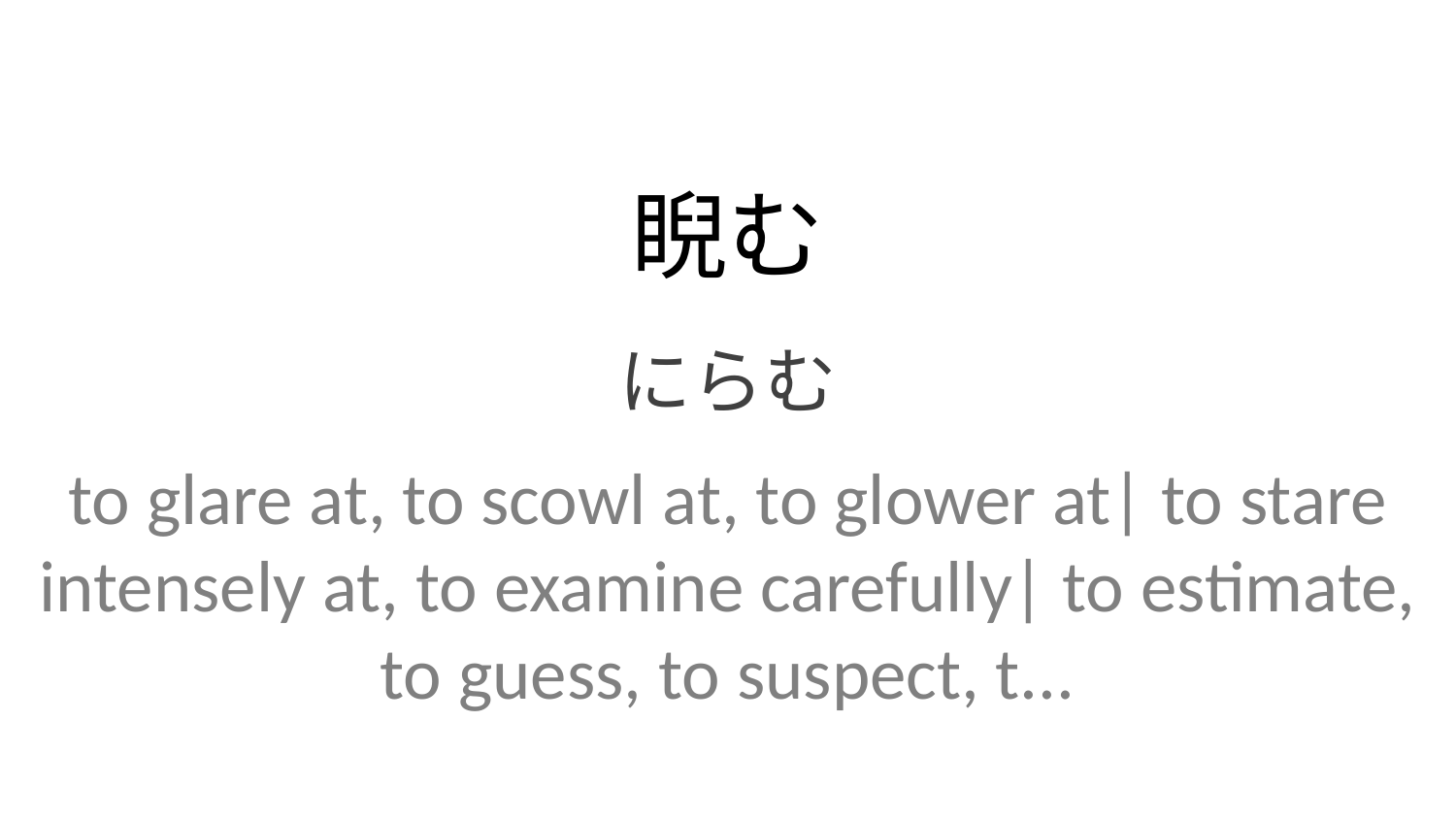

睨む

にらむ
to glare at, to scowl at, to glower at| to stare intensely at, to examine carefully| to estimate, to guess, to suspect, t...